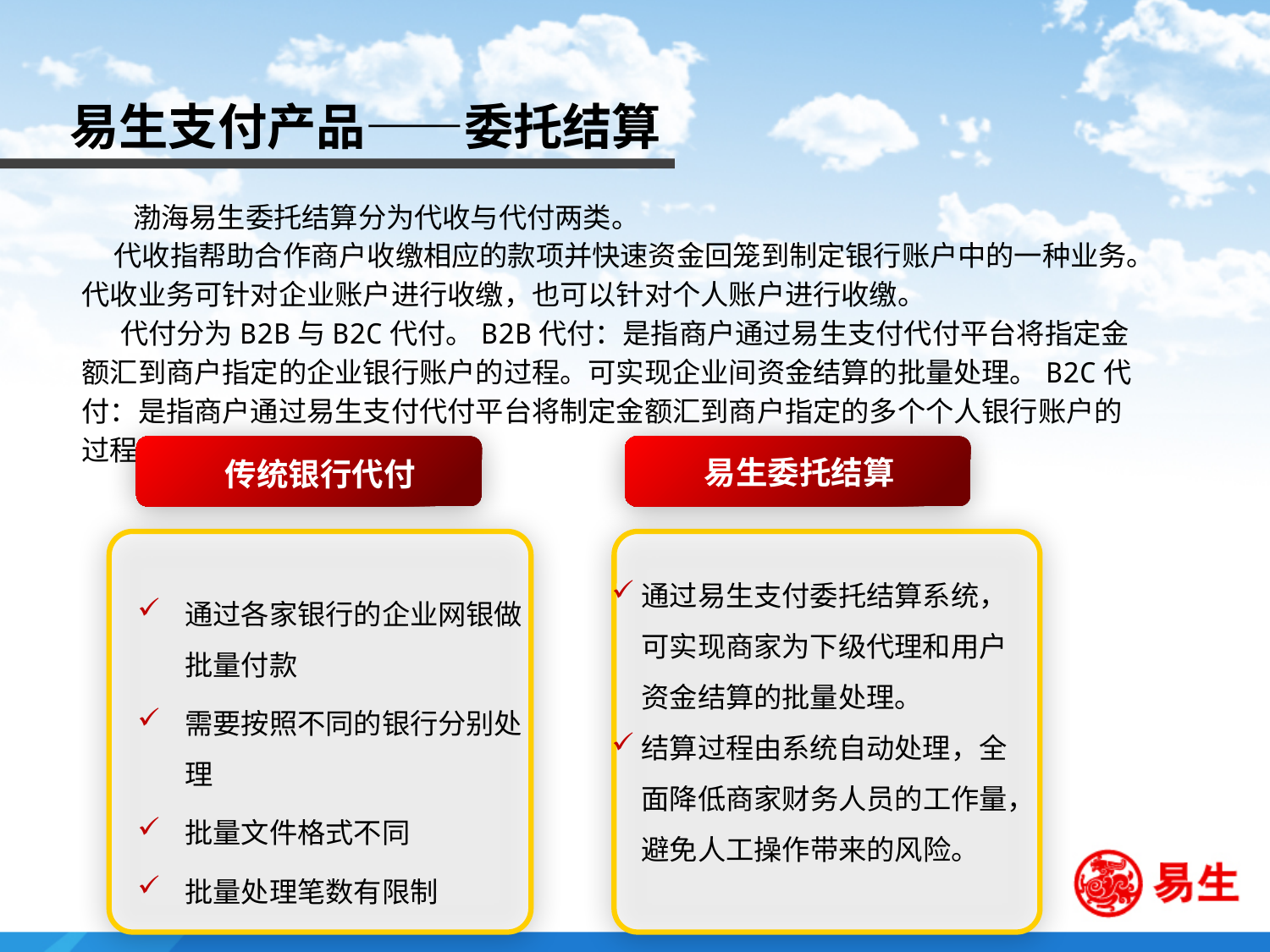

易生支付产品——委托结算

       渤海易生委托结算分为代收与代付两类。
    代收指帮助合作商户收缴相应的款项并快速资金回笼到制定银行账户中的一种业务。代收业务可针对企业账户进行收缴，也可以针对个人账户进行收缴。
     代付分为B2B与B2C代付。B2B代付：是指商户通过易生支付代付平台将指定金额汇到商户指定的企业银行账户的过程。可实现企业间资金结算的批量处理。B2C代付：是指商户通过易生支付代付平台将制定金额汇到商户指定的多个个人银行账户的过程。

易生委托结算
传统银行代付

通过易生支付委托结算系统，可实现商家为下级代理和用户资金结算的批量处理。
结算过程由系统自动处理，全面降低商家财务人员的工作量，避免人工操作带来的风险。

通过各家银行的企业网银做批量付款
需要按照不同的银行分别处理
批量文件格式不同
批量处理笔数有限制